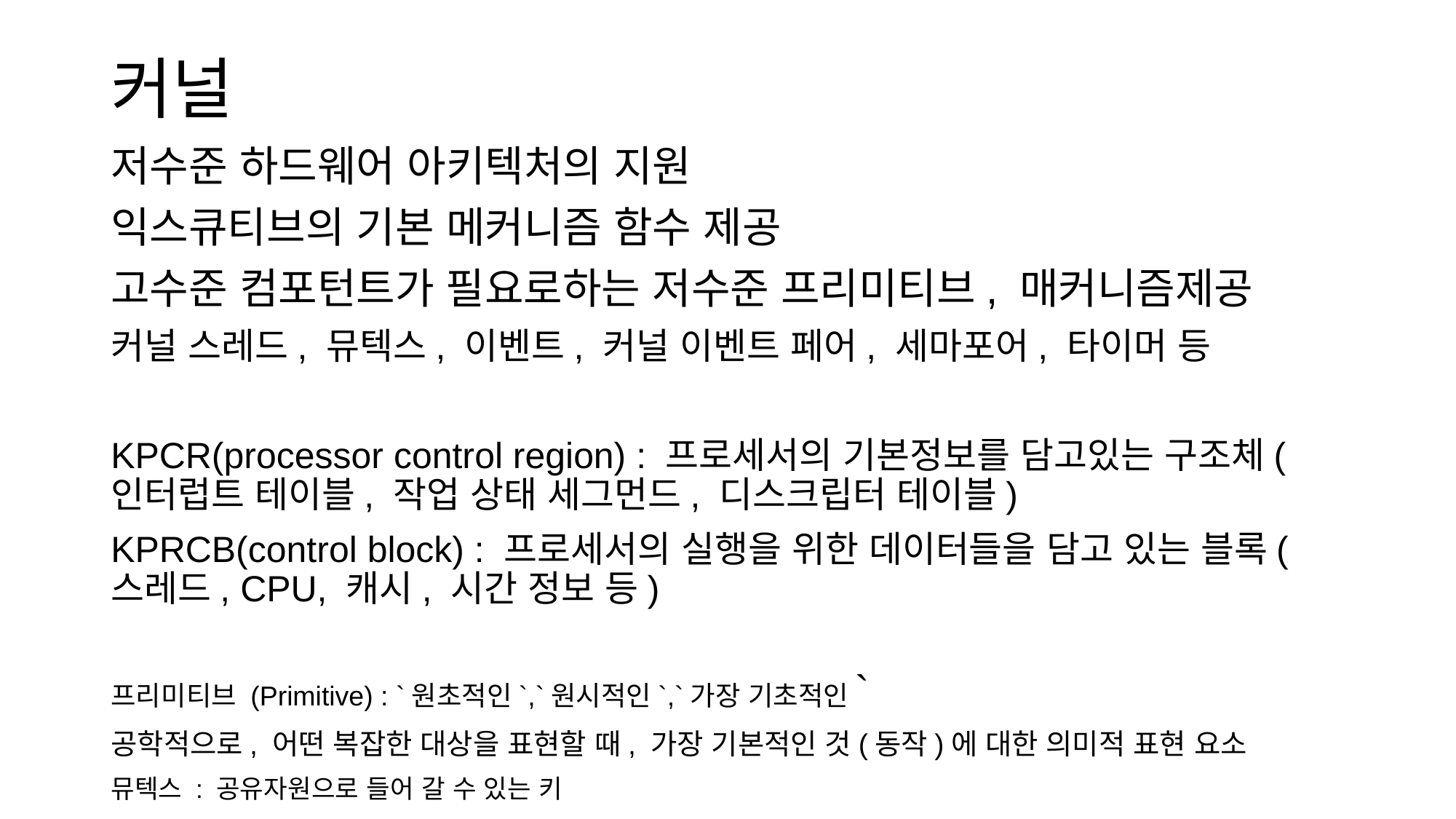

# 커널
저수준 하드웨어 아키텍처의 지원
익스큐티브의 기본 메커니즘 함수 제공
고수준 컴포턴트가 필요로하는 저수준 프리미티브, 매커니즘제공
커널 스레드, 뮤텍스, 이벤트, 커널 이벤트 페어, 세마포어, 타이머 등

KPCR(processor control region) : 프로세서의 기본정보를 담고있는 구조체(인터럽트 테이블, 작업 상태 세그먼드, 디스크립터 테이블)
KPRCB(control block) : 프로세서의 실행을 위한 데이터들을 담고 있는 블록(스레드, CPU, 캐시, 시간 정보 등)

프리미티브 (Primitive) : `원초적인`,`원시적인`,`가장 기초적인`
공학적으로, 어떤 복잡한 대상을 표현할 때, 가장 기본적인 것(동작)에 대한 의미적 표현 요소
뮤텍스 : 공유자원으로 들어 갈 수 있는 키
세마포어 : 남아있는 공유자원을 표시해주는 변수